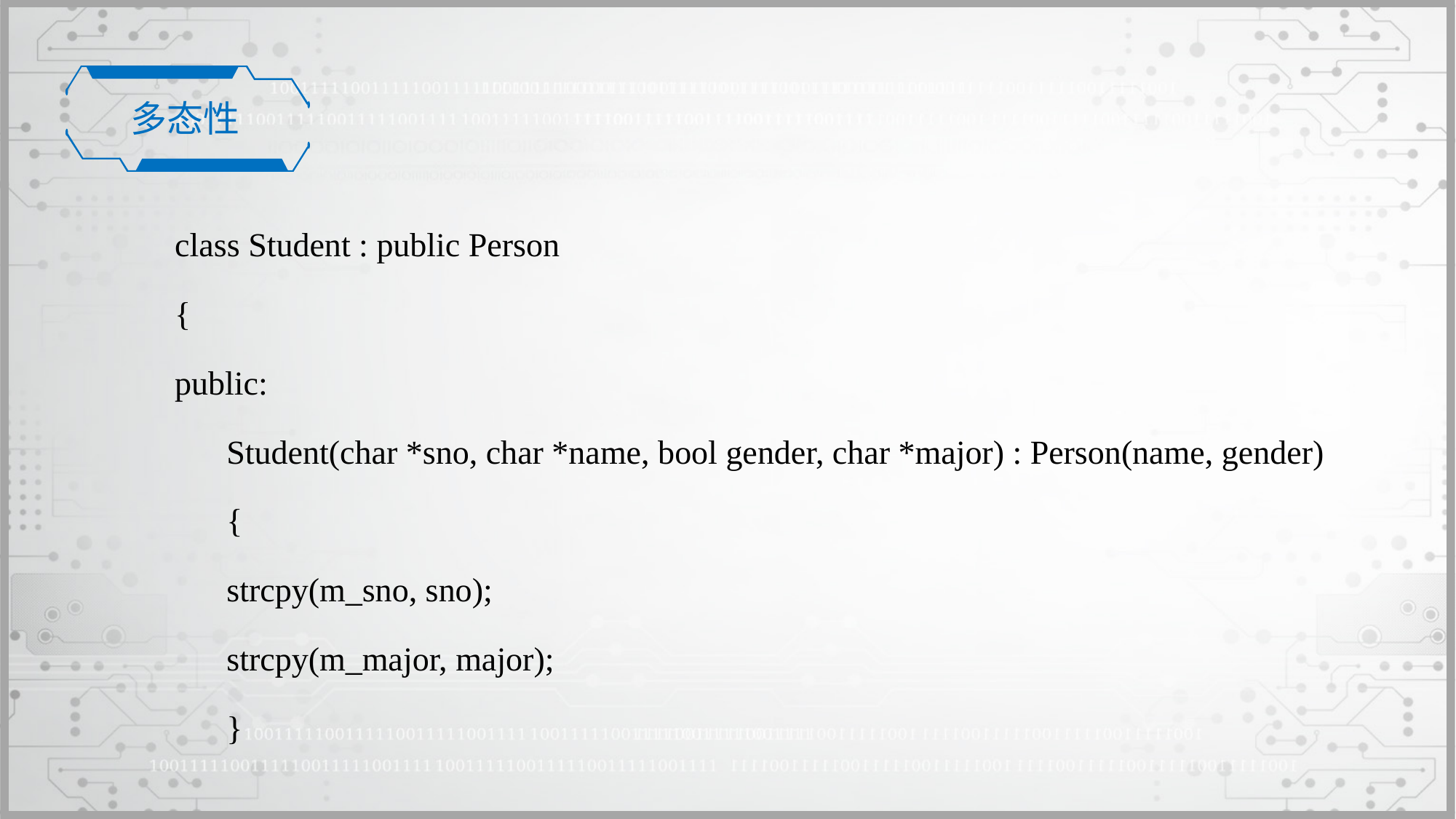

多态性
class Student : public Person
{
public:
	Student(char *sno, char *name, bool gender, char *major) : Person(name, gender)
	{
		strcpy(m_sno, sno);
		strcpy(m_major, major);
	}